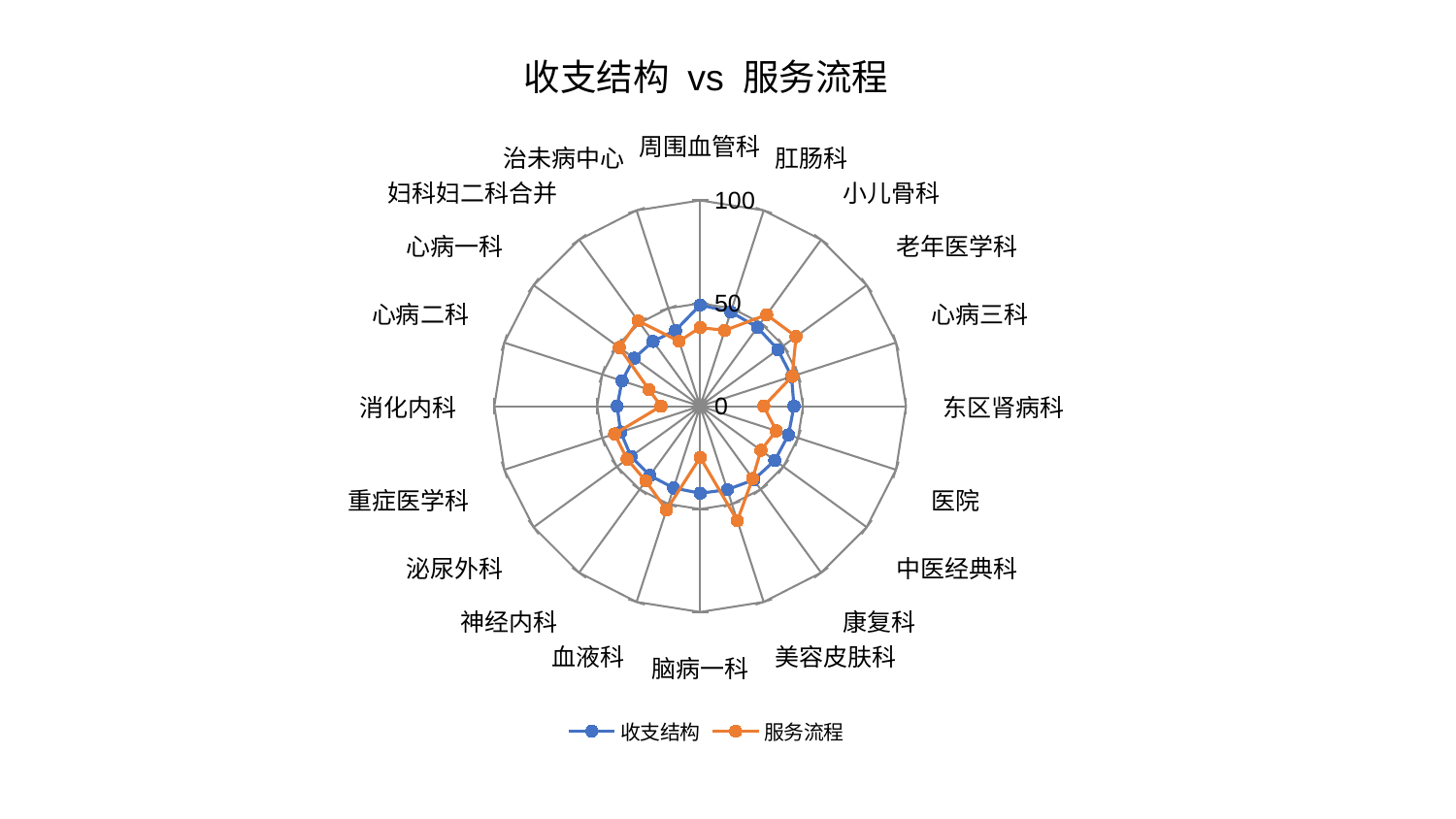

### Chart: 收支结构 vs 服务流程

| Category | 收支结构 | 服务流程 |
|---|---|---|
| 周围血管科 | 49.17870386800844 | 38.246442726419815 |
| 肛肠科 | 48.1761320613123 | 38.719856777262535 |
| 小儿骨科 | 47.345311594841526 | 54.95049449357069 |
| 老年医学科 | 46.74094434122343 | 57.578926329205686 |
| 心病三科 | 46.674918378772084 | 47.0379367404782 |
| 东区肾病科 | 45.590736420961974 | 30.889709340066 |
| 医院 | 45.12190083528947 | 38.8785979419455 |
| 中医经典科 | 44.840212345838225 | 36.500683696639776 |
| 康复科 | 44.25195963125913 | 43.417369818496894 |
| 美容皮肤科 | 42.67550332474629 | 58.51354704799993 |
| 脑病一科 | 42.296864671971626 | 24.873904978914993 |
| 血液科 | 41.78324089798935 | 53.04905353559566 |
| 神经内科 | 41.60926365399533 | 44.928182024071916 |
| 泌尿外科 | 41.52738914233885 | 43.83114122402927 |
| 重症医学科 | 40.60107044076259 | 43.651411355196345 |
| 消化内科 | 40.33176117972464 | 19.019061076114678 |
| 心病二科 | 39.906932491018544 | 26.196802962789167 |
| 心病一科 | 39.64939481956954 | 48.52635098851563 |
| 妇科妇二科合并 | 38.93839783758429 | 51.21790107839941 |
| 治未病中心 | 38.72789884101734 | 33.170528534961704 |
33